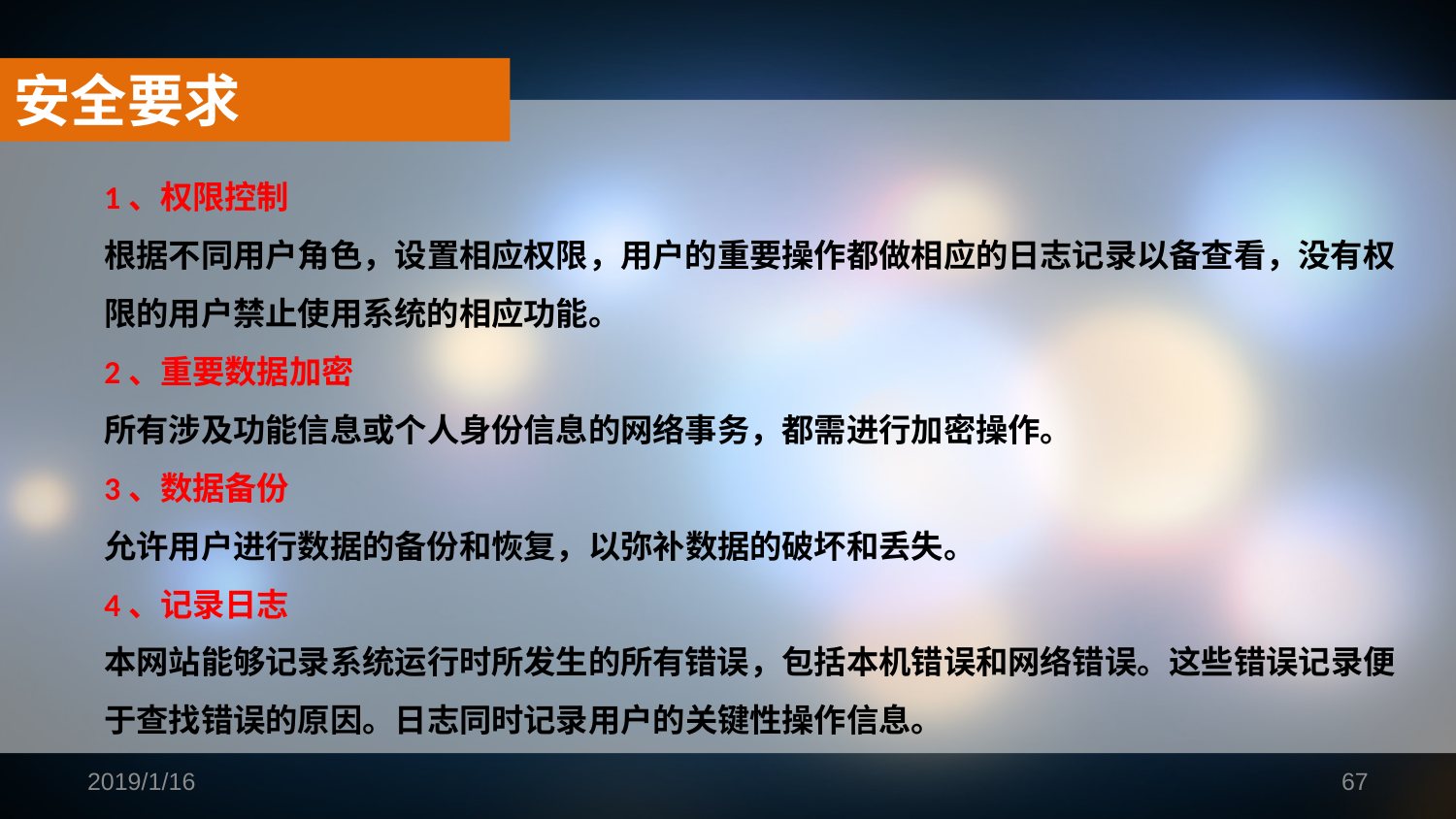

安全要求

1、权限控制
根据不同用户角色，设置相应权限，用户的重要操作都做相应的日志记录以备查看，没有权限的用户禁止使用系统的相应功能。
2、重要数据加密
所有涉及功能信息或个人身份信息的网络事务，都需进行加密操作。
3、数据备份
允许用户进行数据的备份和恢复，以弥补数据的破坏和丢失。
4、记录日志
本网站能够记录系统运行时所发生的所有错误，包括本机错误和网络错误。这些错误记录便于查找错误的原因。日志同时记录用户的关键性操作信息。
2019/1/16
67